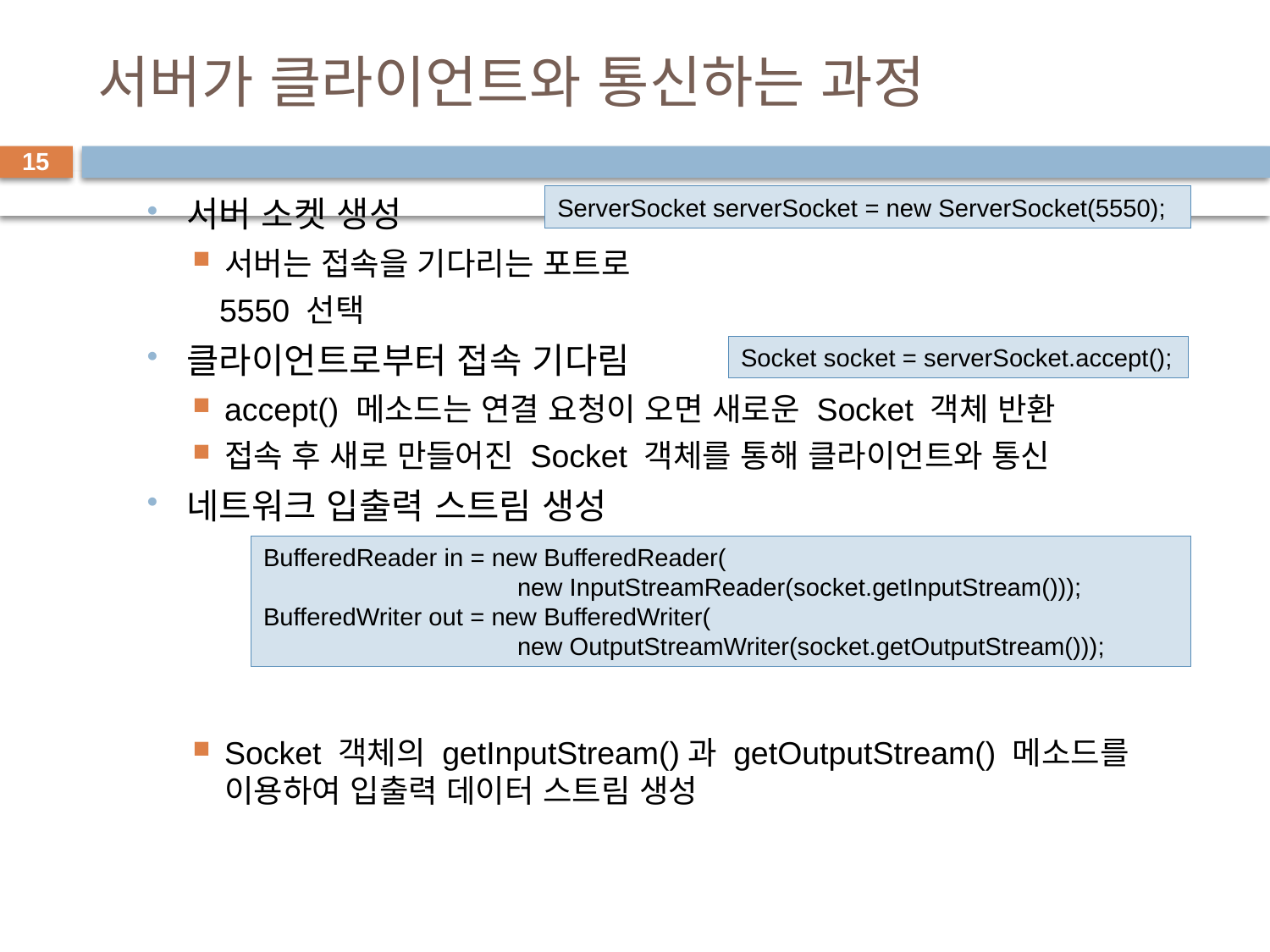

# 서버가 클라이언트와 통신하는 과정
15
서버 소켓 생성
서버는 접속을 기다리는 포트로
   5550 선택
클라이언트로부터 접속 기다림
accept() 메소드는 연결 요청이 오면 새로운 Socket 객체 반환
접속 후 새로 만들어진 Socket 객체를 통해 클라이언트와 통신
네트워크 입출력 스트림 생성

Socket 객체의 getInputStream()과 getOutputStream() 메소드를 이용하여 입출력 데이터 스트림 생성

ServerSocket serverSocket = new ServerSocket(5550);
Socket socket = serverSocket.accept();
BufferedReader in = new BufferedReader(
		new InputStreamReader(socket.getInputStream()));
BufferedWriter out = new BufferedWriter(
		new OutputStreamWriter(socket.getOutputStream()));